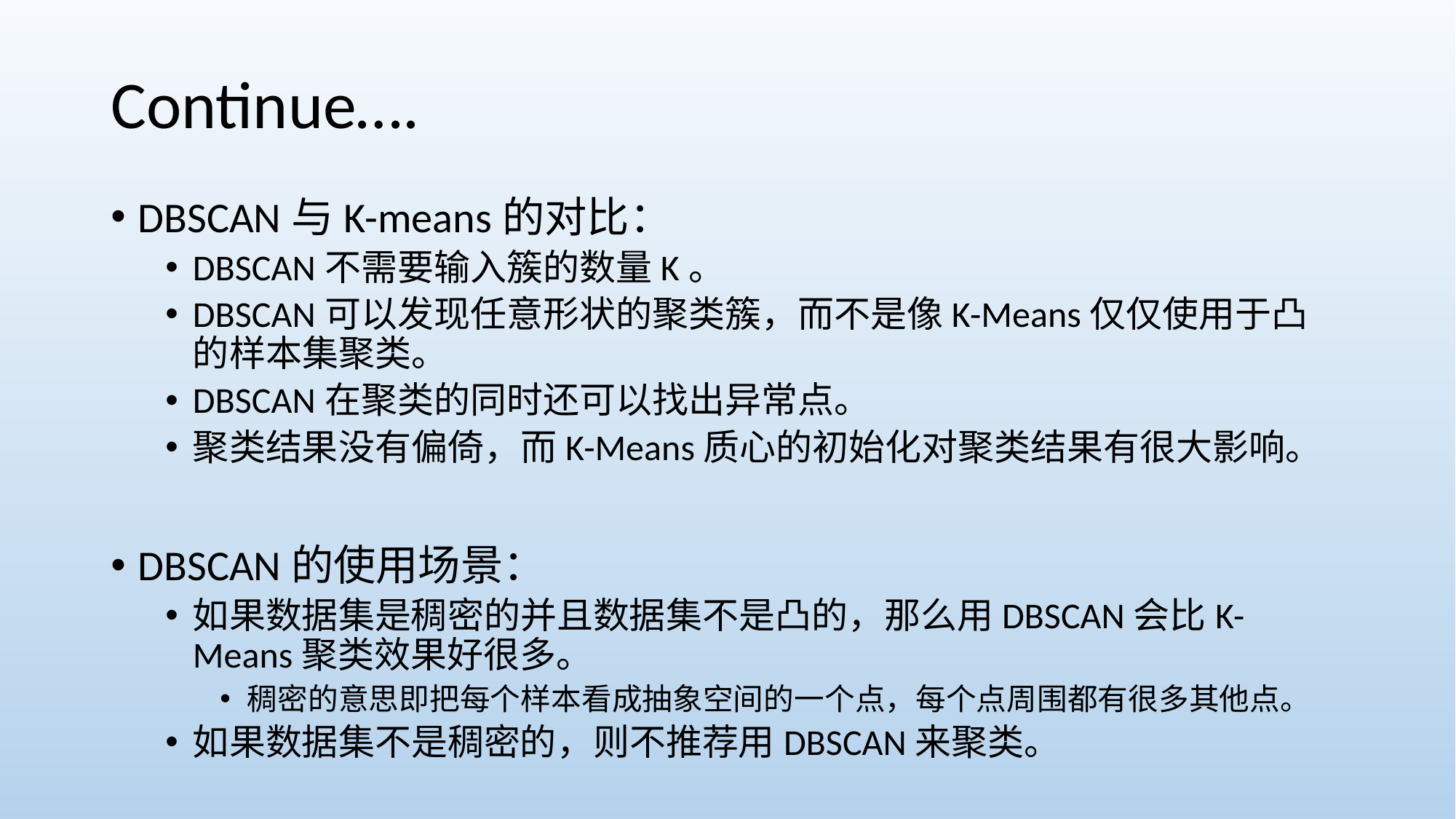

# Continue….
DBSCAN与K-means的对比：
DBSCAN不需要输入簇的数量K。
DBSCAN可以发现任意形状的聚类簇，而不是像K-Means仅仅使用于凸的样本集聚类。
DBSCAN在聚类的同时还可以找出异常点。
聚类结果没有偏倚，而K-Means质心的初始化对聚类结果有很大影响。

DBSCAN的使用场景：
如果数据集是稠密的并且数据集不是凸的，那么用DBSCAN会比K-Means聚类效果好很多。
稠密的意思即把每个样本看成抽象空间的一个点，每个点周围都有很多其他点。
如果数据集不是稠密的，则不推荐用DBSCAN来聚类。